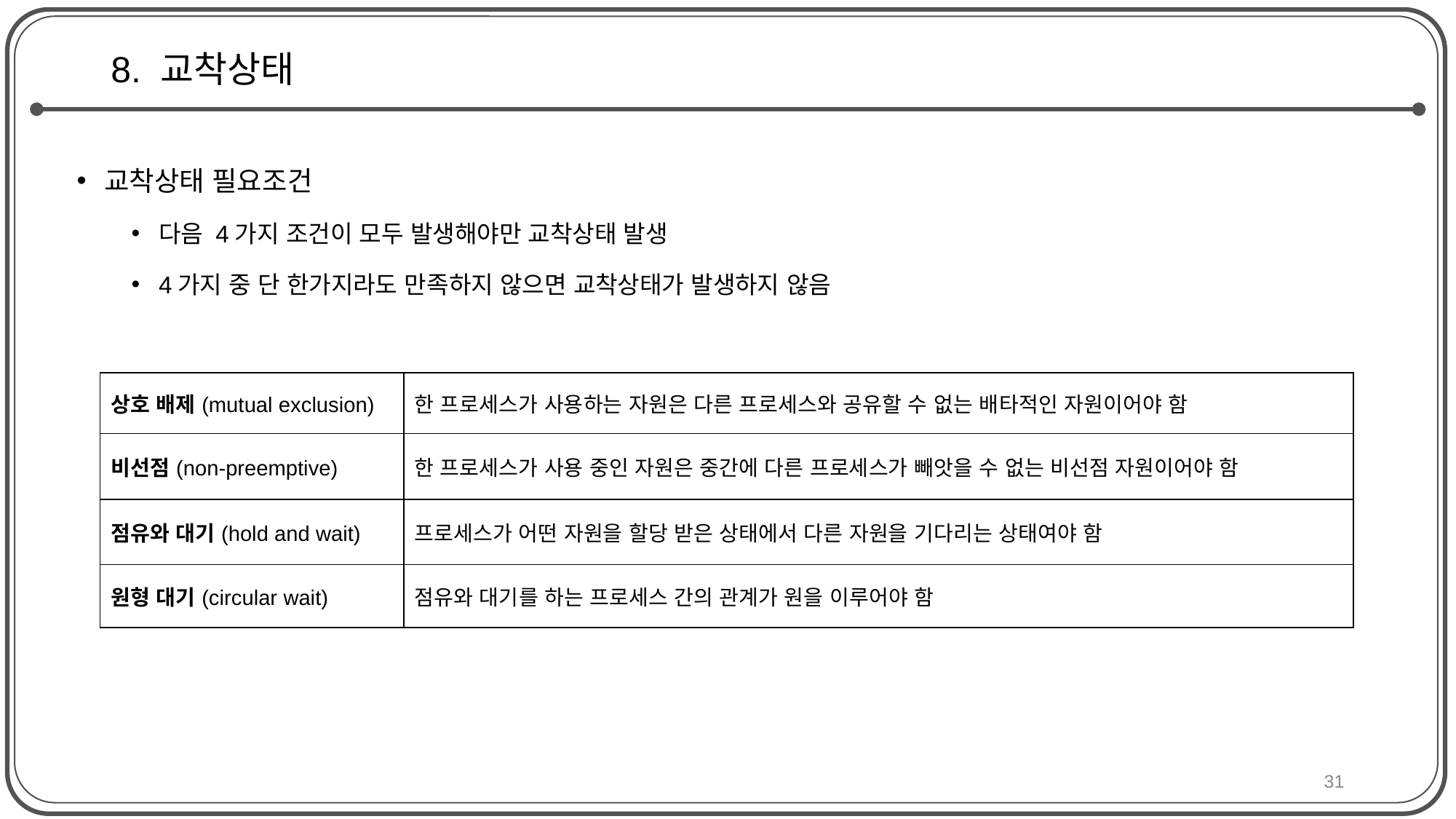

# 8. 교착상태
교착상태 필요조건
다음 4가지 조건이 모두 발생해야만 교착상태 발생
4가지 중 단 한가지라도 만족하지 않으면 교착상태가 발생하지 않음

| 상호 배제(mutual exclusion) | 한 프로세스가 사용하는 자원은 다른 프로세스와 공유할 수 없는 배타적인 자원이어야 함 |
| --- | --- |
| 비선점(non-preemptive) | 한 프로세스가 사용 중인 자원은 중간에 다른 프로세스가 빼앗을 수 없는 비선점 자원이어야 함 |
| 점유와 대기(hold and wait) | 프로세스가 어떤 자원을 할당 받은 상태에서 다른 자원을 기다리는 상태여야 함 |
| 원형 대기(circular wait) | 점유와 대기를 하는 프로세스 간의 관계가 원을 이루어야 함 |
31